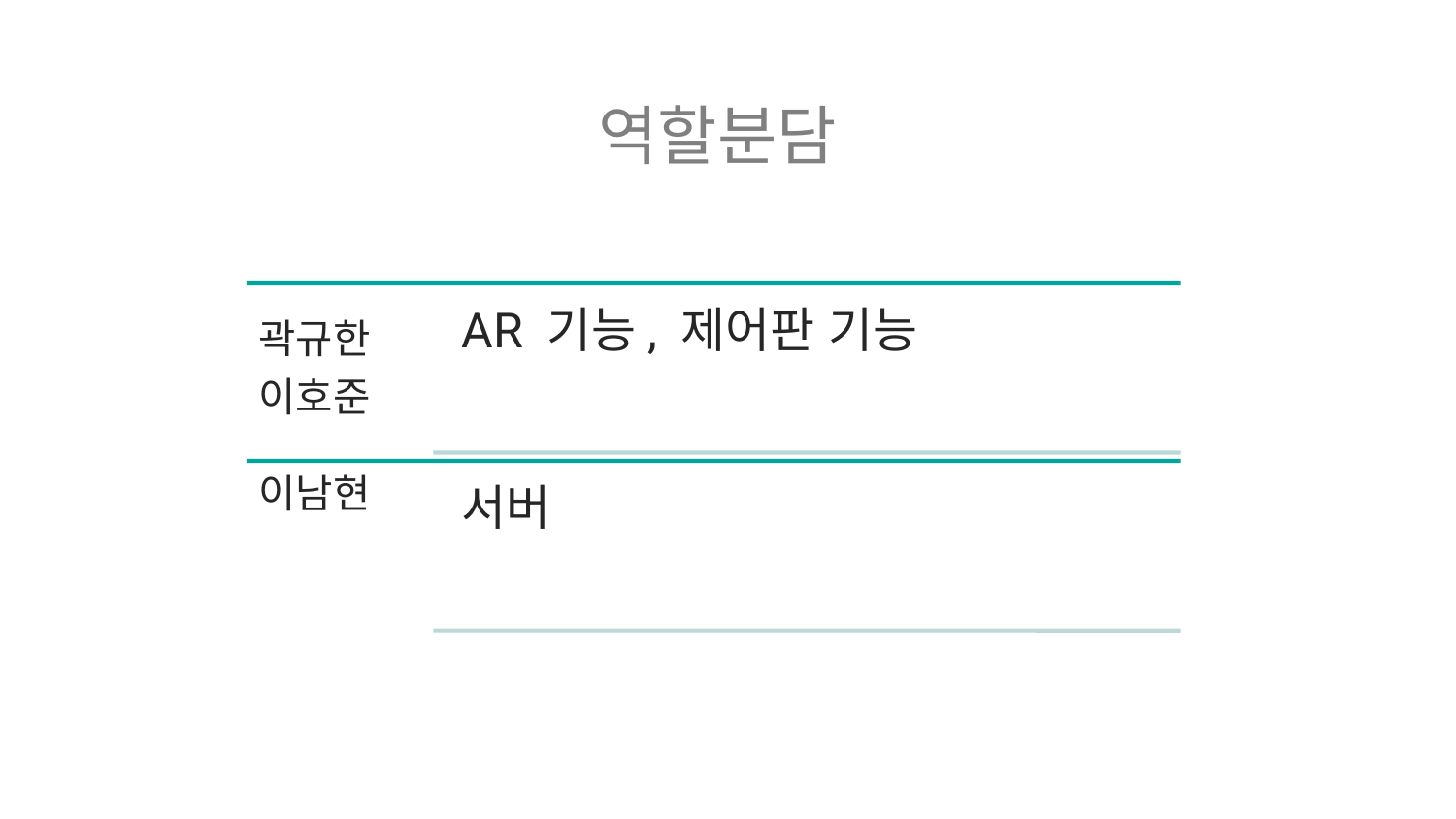

# 역할분담
곽규한
이호준
AR 기능, 제어판 기능
이남현
서버